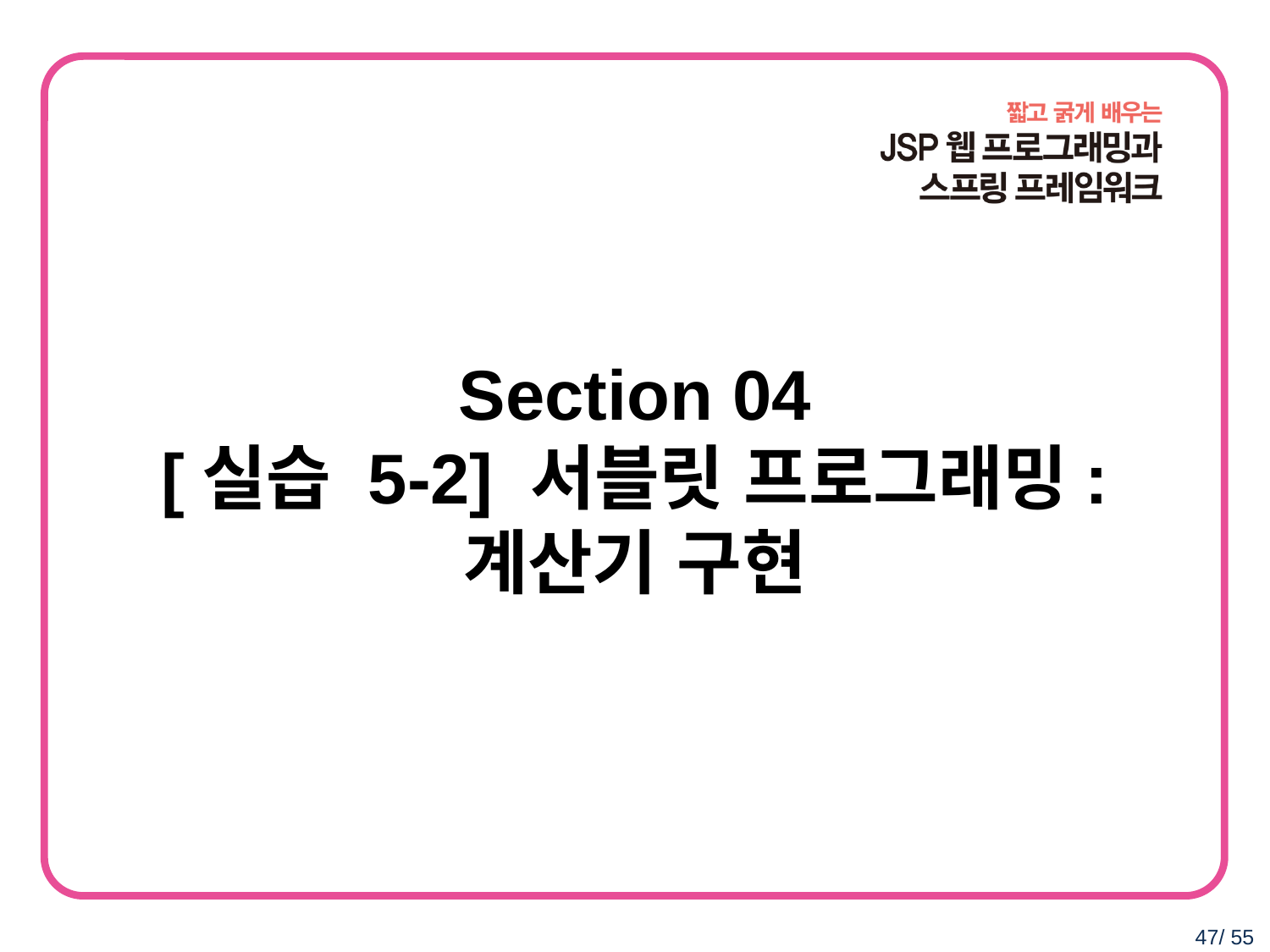

Section 04
[실습 5-2] 서블릿 프로그래밍:
계산기 구현